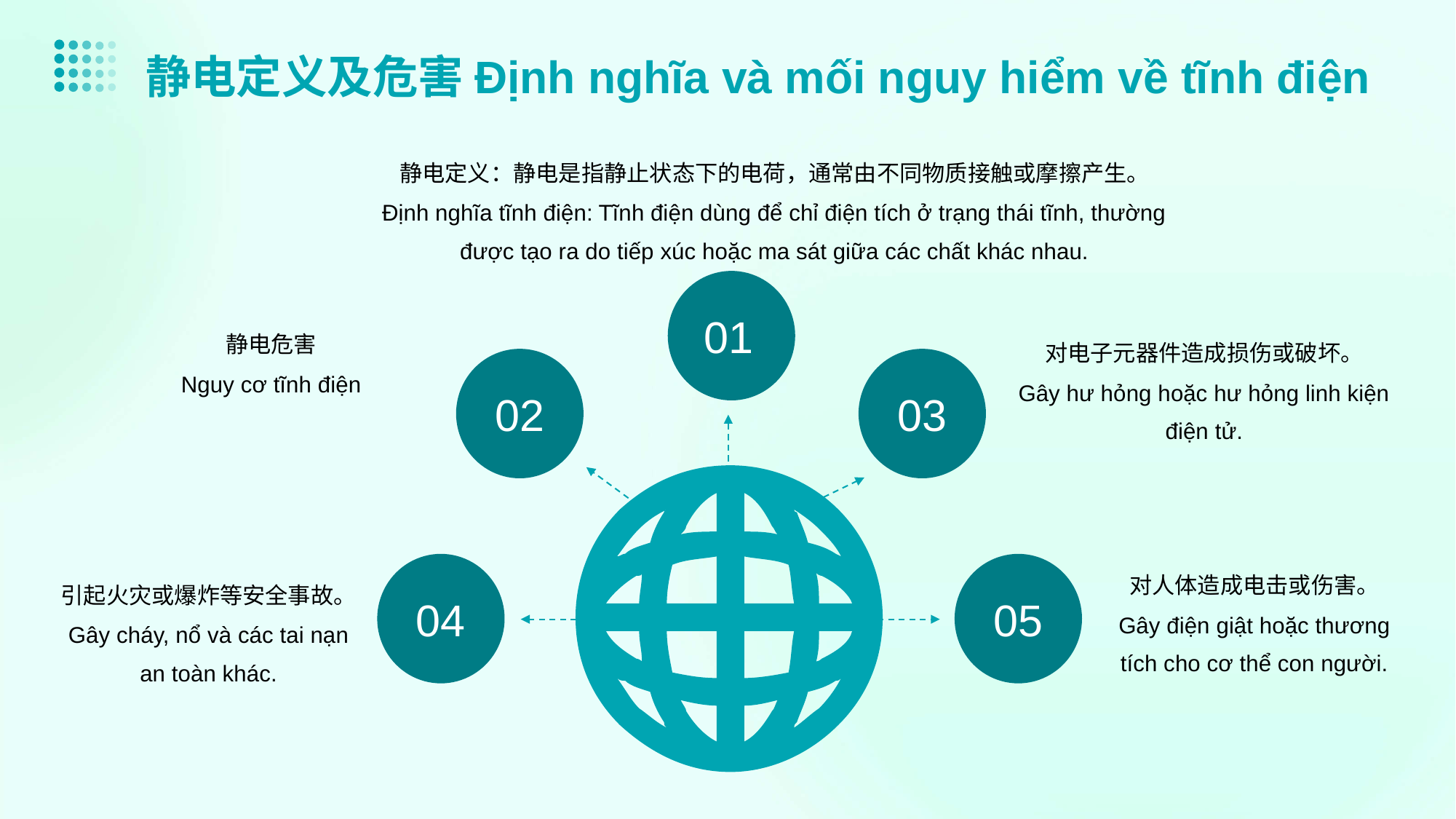

静电定义及危害Định nghĩa và mối nguy hiểm về tĩnh điện

静电定义：静电是指静止状态下的电荷，通常由不同物质接触或摩擦产生。
Định nghĩa tĩnh điện: Tĩnh điện dùng để chỉ điện tích ở trạng thái tĩnh, thường được tạo ra do tiếp xúc hoặc ma sát giữa các chất khác nhau.

静电危害
Nguy cơ tĩnh điện
01
对电子元器件造成损伤或破坏。
Gây hư hỏng hoặc hư hỏng linh kiện điện tử.

02
03

对人体造成电击或伤害。
Gây điện giật hoặc thương tích cho cơ thể con người.
引起火灾或爆炸等安全事故。
Gây cháy, nổ và các tai nạn an toàn khác.

04
05